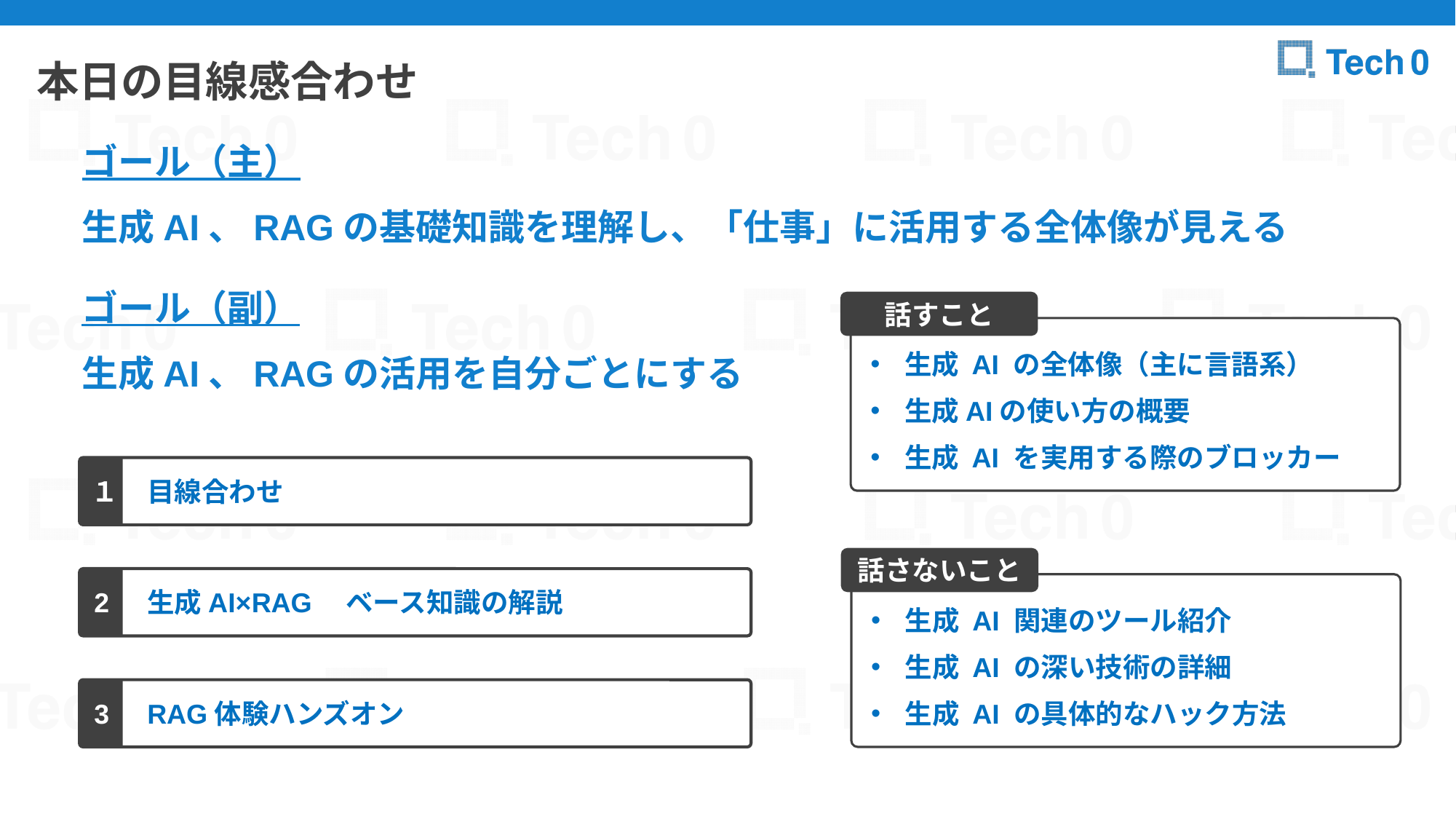

本日の目線感合わせ
ゴール（主）
生成AI、RAGの基礎知識を理解し、「仕事」に活用する全体像が見える
ゴール（副）
話すこと

生成 AI の全体像（主に言語系）
生成AIの使い方の概要
生成 AI を実用する際のブロッカー
生成AI、RAGの活用を自分ごとにする

１
目線合わせ

話さないこと

2
生成AI×RAG　ベース知識の解説

生成 AI 関連のツール紹介
生成 AI の深い技術の詳細
生成 AI の具体的なハック方法

3
RAG体験ハンズオン